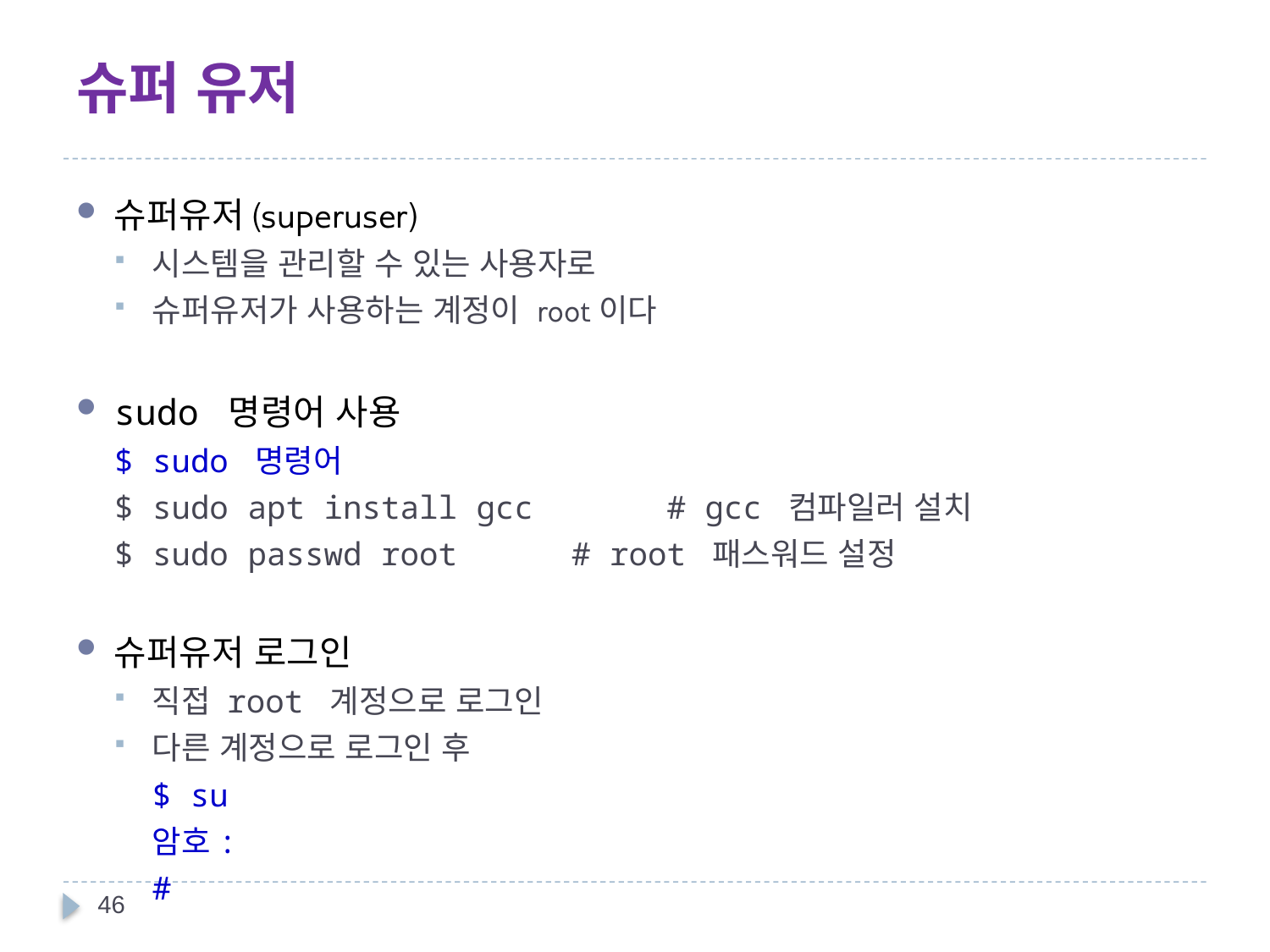

# 슈퍼 유저
슈퍼유저(superuser)
시스템을 관리할 수 있는 사용자로
슈퍼유저가 사용하는 계정이 root이다

sudo 명령어 사용
$ sudo 명령어
$ sudo apt install gcc       # gcc 컴파일러 설치
$ sudo passwd root 	    # root 패스워드 설정

슈퍼유저 로그인
직접 root 계정으로 로그인
다른 계정으로 로그인 후
	$ su
	암호:
	#

46